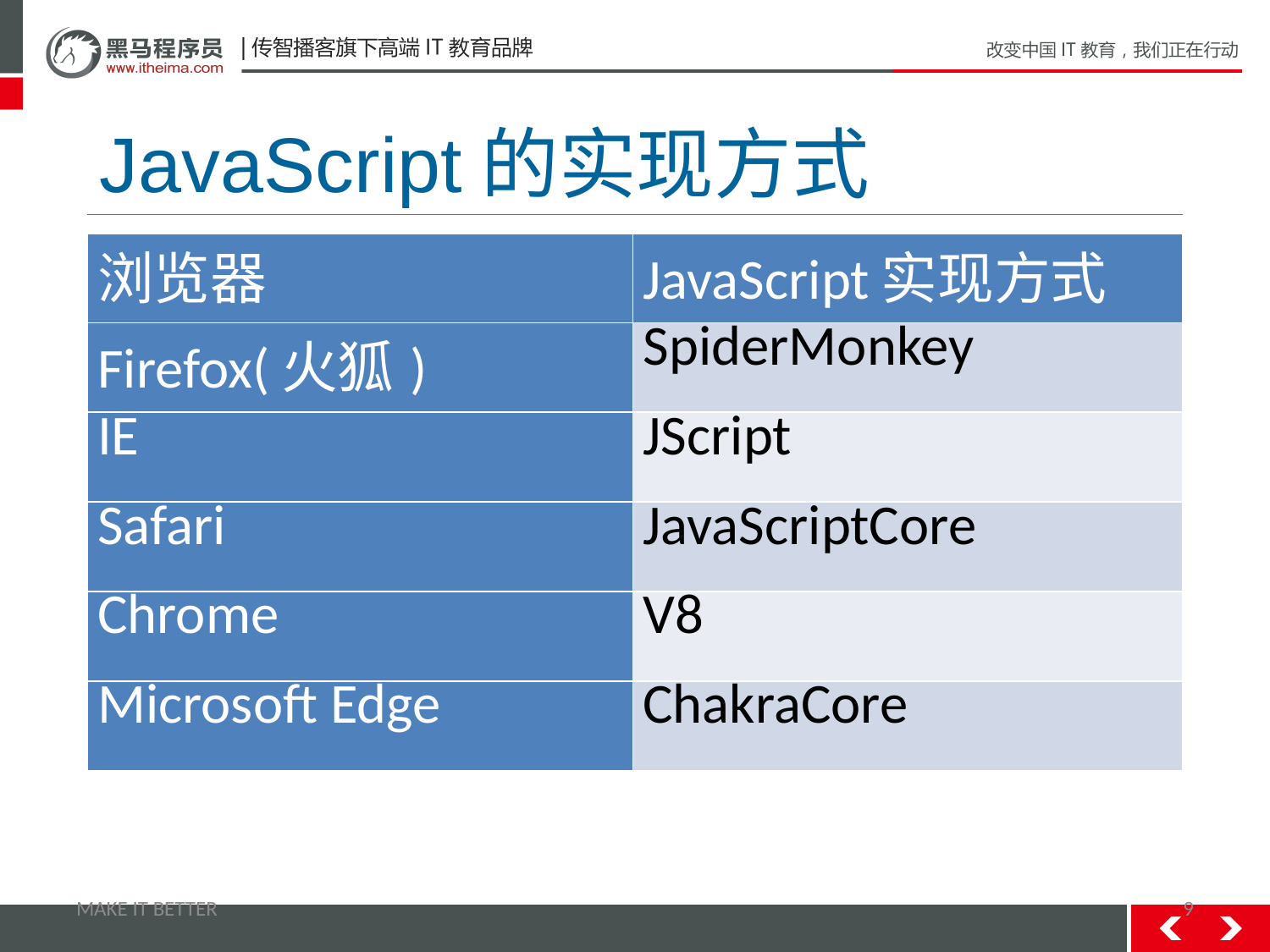

# JavaScript的实现方式
| 浏览器 | JavaScript实现方式 |
| --- | --- |
| Firefox(火狐) | SpiderMonkey |
| IE | JScript |
| Safari | JavaScriptCore |
| Chrome | V8 |
| Microsoft Edge | ChakraCore |
MAKE IT BETTER
9